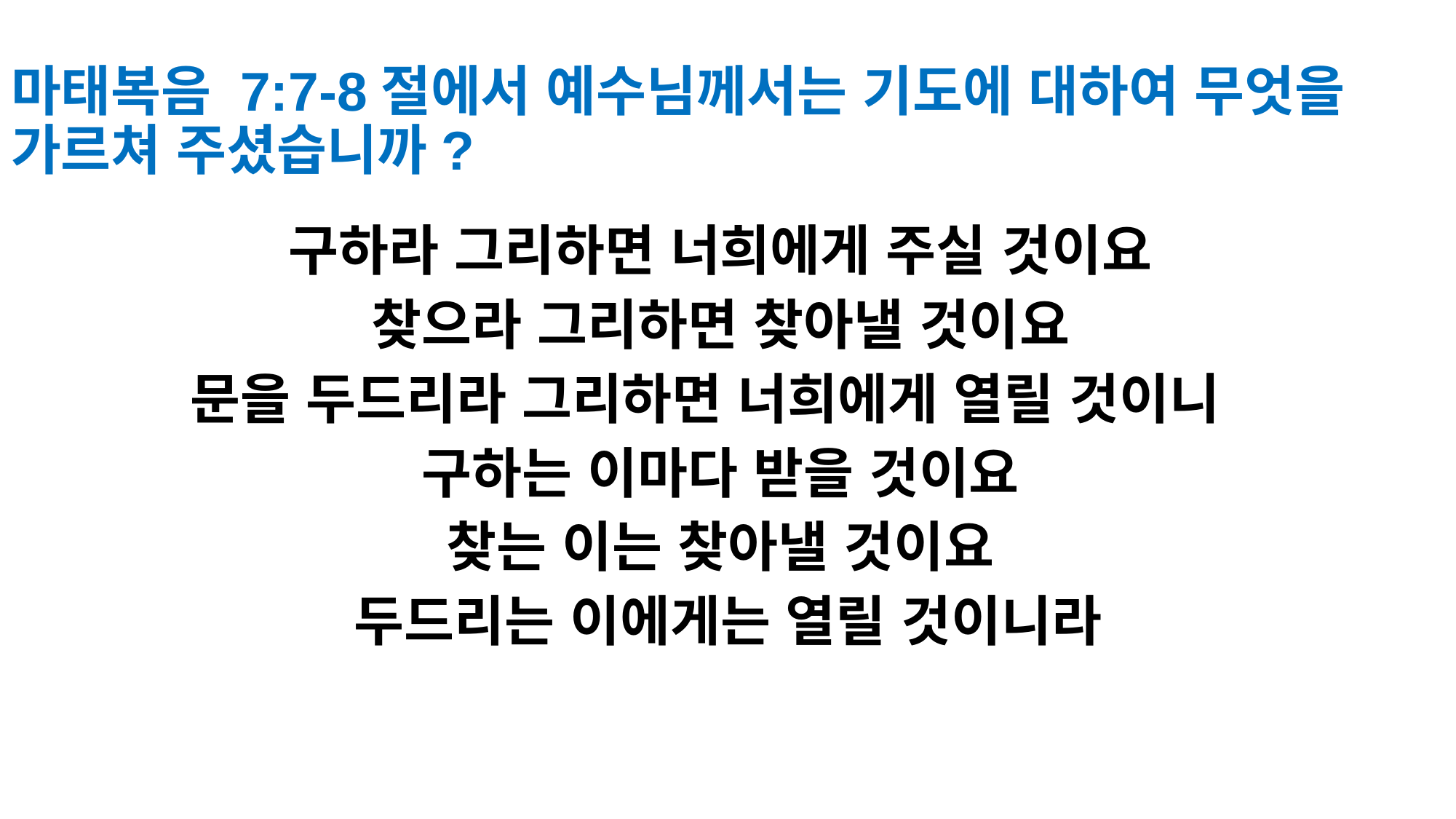

# 마태복음 7:7-8절에서 예수님께서는 기도에 대하여 무엇을 가르쳐 주셨습니까?
구하라 그리하면 너희에게 주실 것이요
찾으라 그리하면 찾아낼 것이요
문을 두드리라 그리하면 너희에게 열릴 것이니
구하는 이마다 받을 것이요
찾는 이는 찾아낼 것이요
두드리는 이에게는 열릴 것이니라